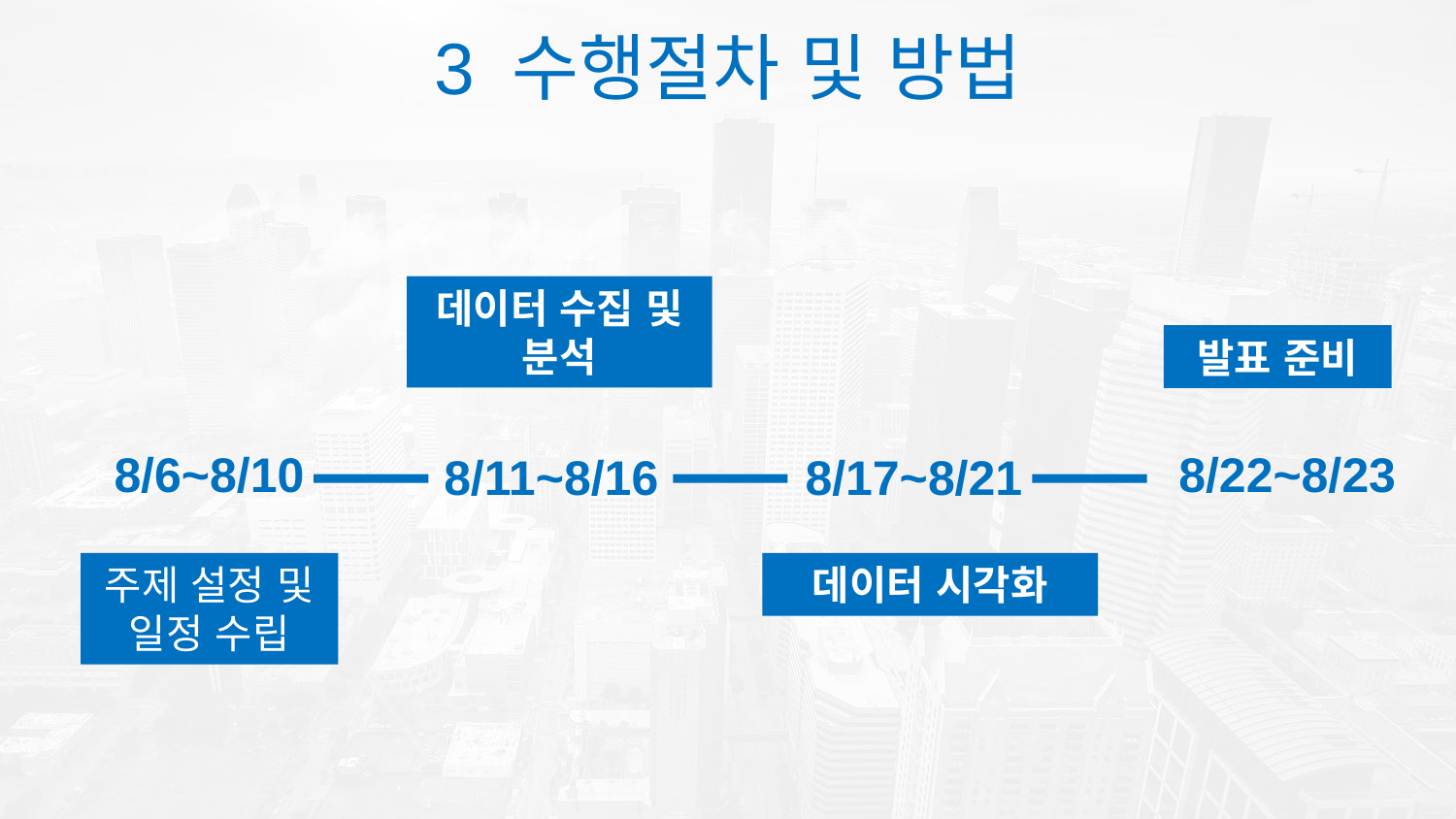

3 수행절차 및 방법
데이터 수집 및 분석
발표 준비

주제 설정 및 일정 수립
8/6~8/10
8/22~8/23
8/11~8/16
8/17~8/21

데이터 시각화